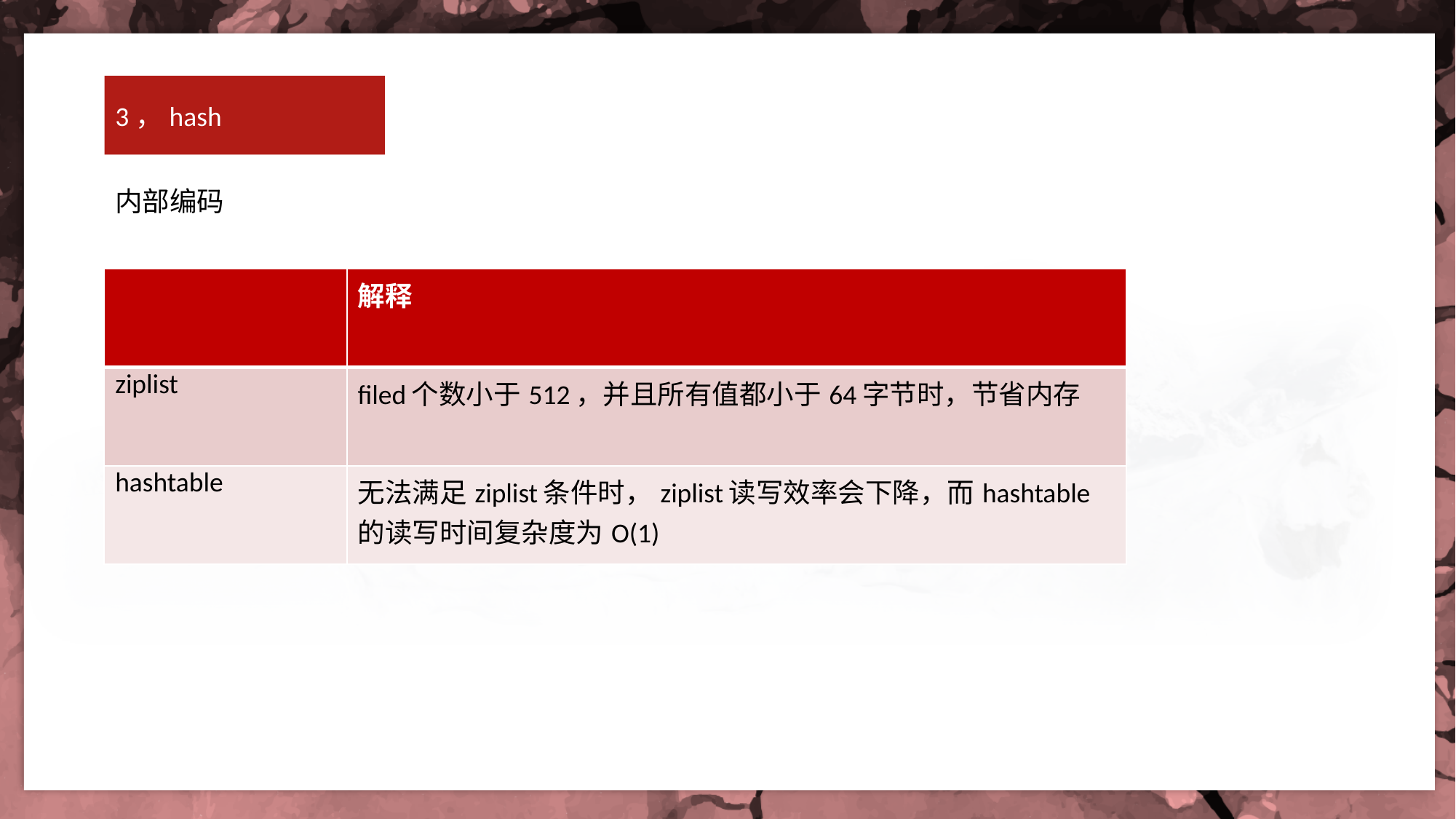

3，hash
内部编码

|  | 解释 |
| --- | --- |
| ziplist | filed个数小于512，并且所有值都小于64字节时，节省内存 |
| hashtable | 无法满足ziplist条件时，ziplist读写效率会下降，而hashtable 的读写时间复杂度为O(1) |